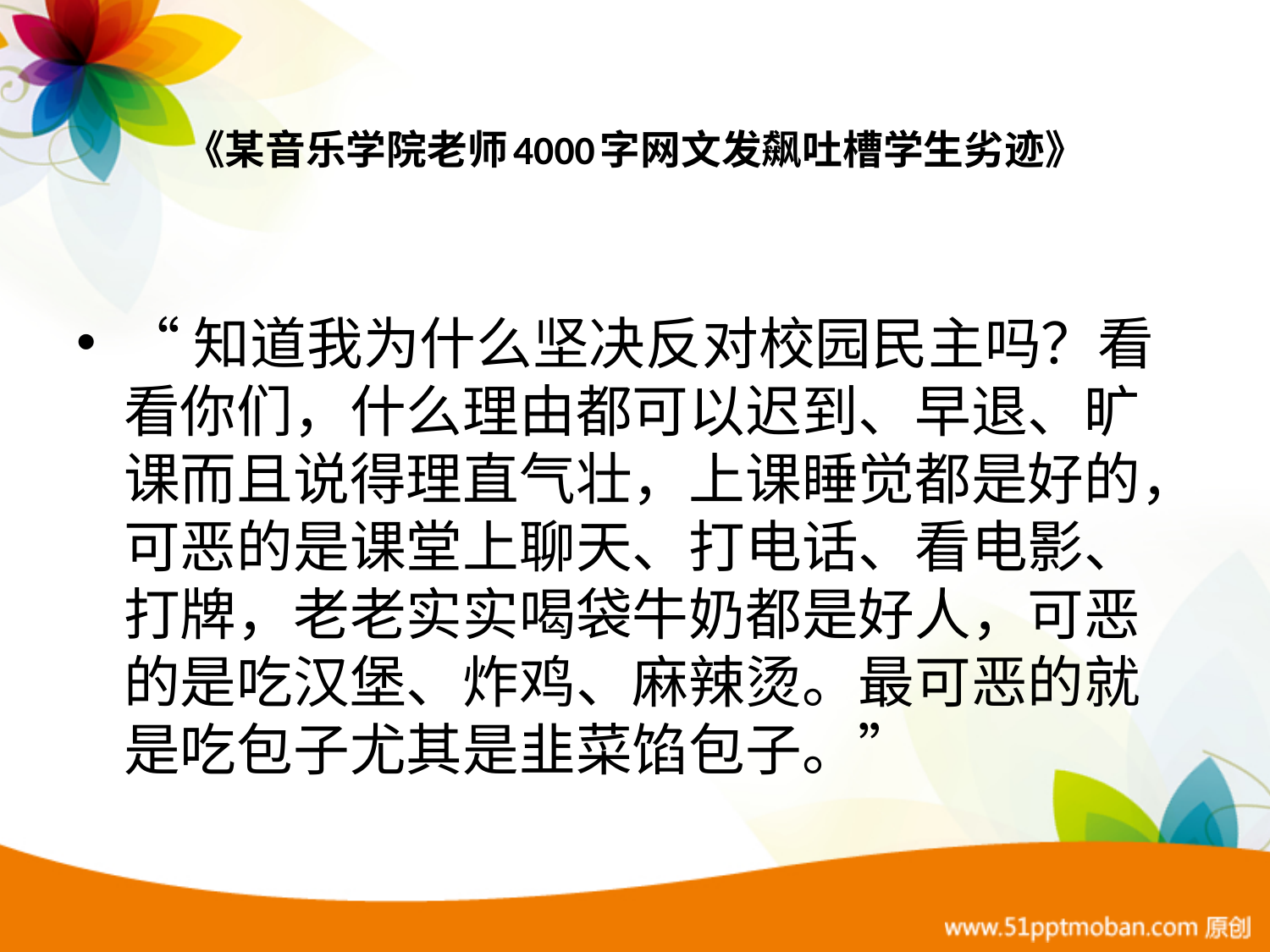

# 《某音乐学院老师4000字网文发飙吐槽学生劣迹》

“知道我为什么坚决反对校园民主吗？看看你们，什么理由都可以迟到、早退、旷课而且说得理直气壮，上课睡觉都是好的，可恶的是课堂上聊天、打电话、看电影、打牌，老老实实喝袋牛奶都是好人，可恶的是吃汉堡、炸鸡、麻辣烫。最可恶的就是吃包子尤其是韭菜馅包子。”